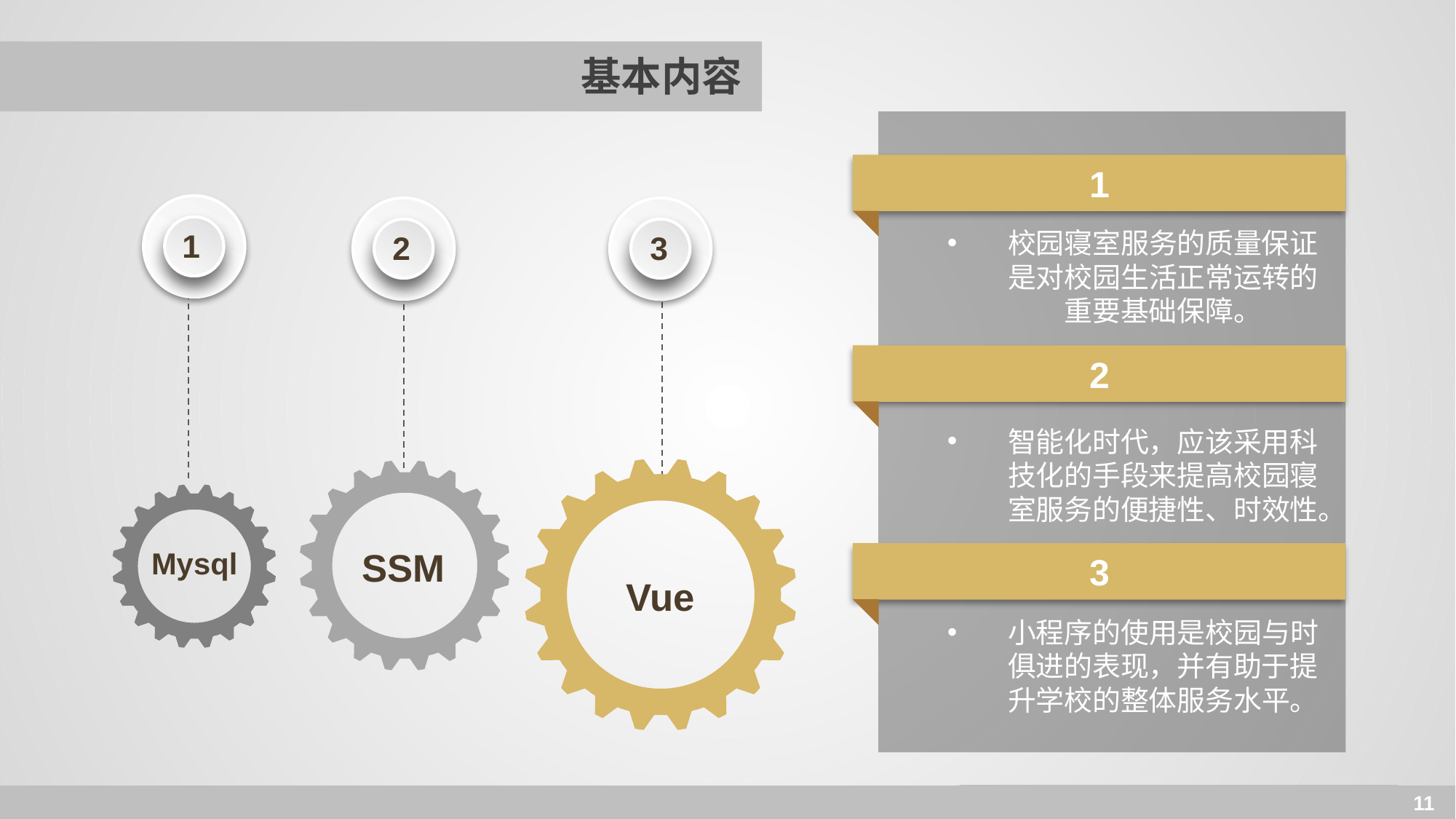

# 基本内容

1

1

3

2
校园寝室服务的质量保证是对校园生活正常运转的重要基础保障。
2

智能化时代，应该采用科技化的手段来提高校园寝室服务的便捷性、时效性。

SSM
Mysql
3

Vue
小程序的使用是校园与时俱进的表现，并有助于提升学校的整体服务水平。